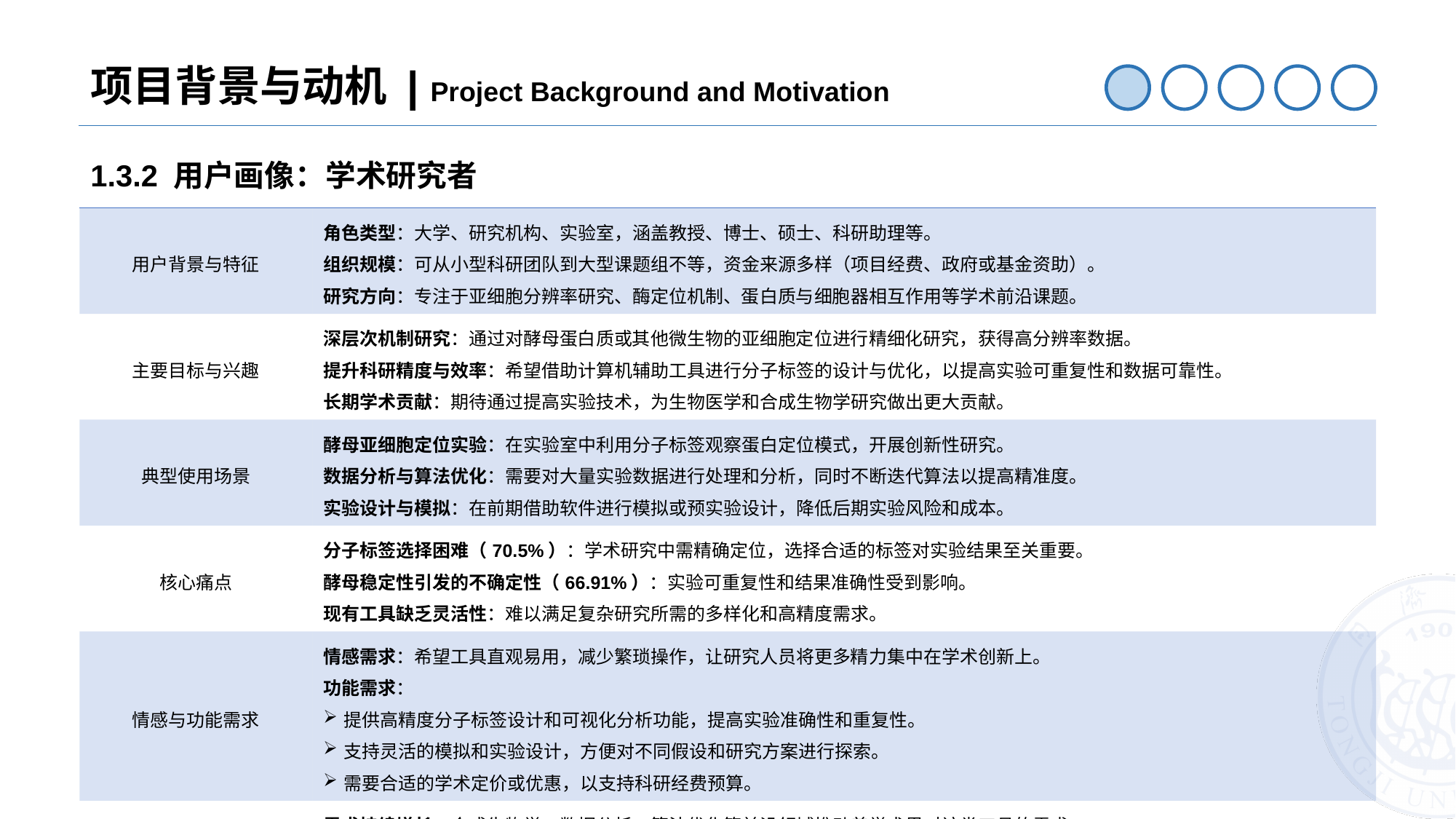

项目背景与动机 | Project Background and Motivation

1.3.2 用户画像：学术研究者
| 用户背景与特征 | 角色类型：大学、研究机构、实验室，涵盖教授、博士、硕士、科研助理等。 组织规模：可从小型科研团队到大型课题组不等，资金来源多样（项目经费、政府或基金资助）。 研究方向：专注于亚细胞分辨率研究、酶定位机制、蛋白质与细胞器相互作用等学术前沿课题。 |
| --- | --- |
| 主要目标与兴趣 | 深层次机制研究：通过对酵母蛋白质或其他微生物的亚细胞定位进行精细化研究，获得高分辨率数据。 提升科研精度与效率：希望借助计算机辅助工具进行分子标签的设计与优化，以提高实验可重复性和数据可靠性。 长期学术贡献：期待通过提高实验技术，为生物医学和合成生物学研究做出更大贡献。 |
| 典型使用场景 | 酵母亚细胞定位实验：在实验室中利用分子标签观察蛋白定位模式，开展创新性研究。 数据分析与算法优化：需要对大量实验数据进行处理和分析，同时不断迭代算法以提高精准度。 实验设计与模拟：在前期借助软件进行模拟或预实验设计，降低后期实验风险和成本。 |
| 核心痛点 | 分子标签选择困难（70.5%）：学术研究中需精确定位，选择合适的标签对实验结果至关重要。 酵母稳定性引发的不确定性（66.91%）：实验可重复性和结果准确性受到影响。 现有工具缺乏灵活性：难以满足复杂研究所需的多样化和高精度需求。 |
| 情感与功能需求 | 情感需求：希望工具直观易用，减少繁琐操作，让研究人员将更多精力集中在学术创新上。 功能需求： 提供高精度分子标签设计和可视化分析功能，提高实验准确性和重复性。 支持灵活的模拟和实验设计，方便对不同假设和研究方案进行探索。 需要合适的学术定价或优惠，以支持科研经费预算。 |
| 价值与市场规模 | 需求持续增长：合成生物学、数据分析、算法优化等前沿领域推动着学术界对该类工具的需求。 占比：预计占总用户基数的20-30%，数量庞大且需求稳定。 付费模式：更倾向于专业或企业会员，以获取高级功能和长期技术支持；也可能需要定制化模块或学术价格方案。 |